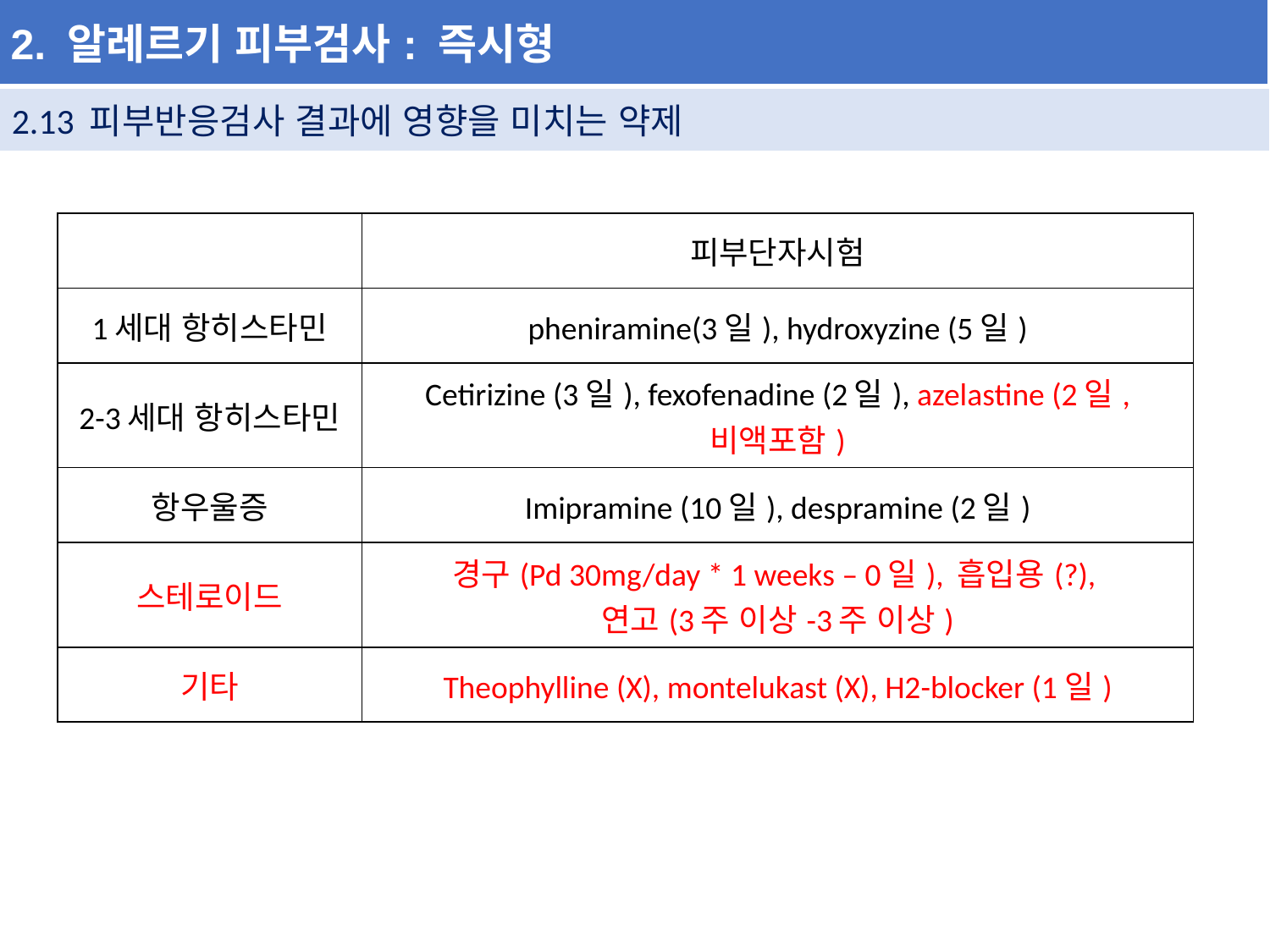

| 2. 알레르기 피부검사: 즉시형 |
| --- |
| 2.13 피부반응검사 결과에 영향을 미치는 약제 |
| --- |
|  | 피부단자시험 |
| --- | --- |
| 1세대 항히스타민 | pheniramine(3일), hydroxyzine (5일) |
| 2-3세대 항히스타민 | Cetirizine (3일), fexofenadine (2일), azelastine (2일, 비액포함) |
| 항우울증 | Imipramine (10일), despramine (2일) |
| 스테로이드 | 경구(Pd 30mg/day \* 1 weeks – 0일), 흡입용(?), 연고(3주 이상-3주 이상) |
| 기타 | Theophylline (X), montelukast (X), H2-blocker (1일) |